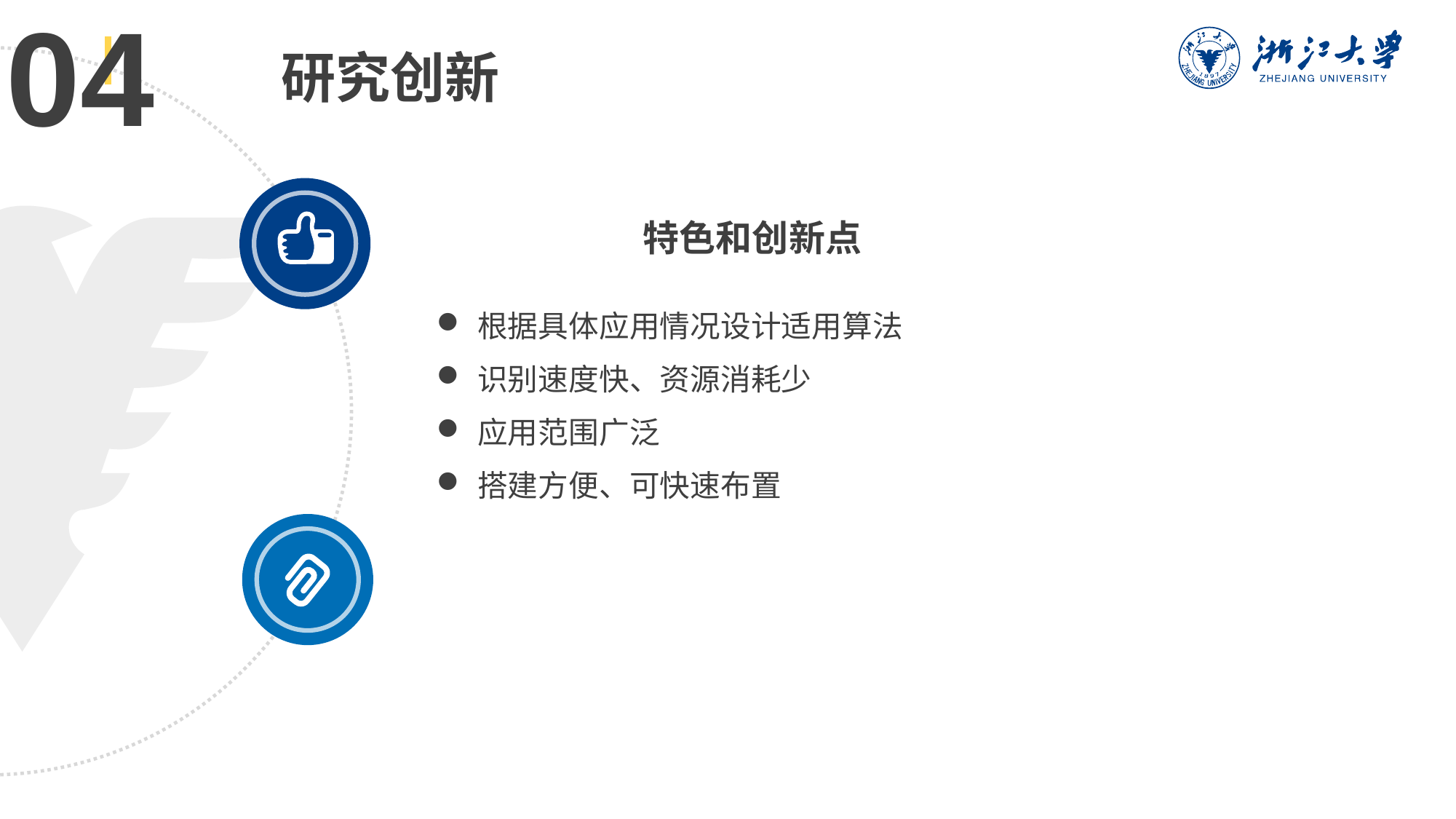

04
研究创新

      特色和创新点
根据具体应用情况设计适用算法
识别速度快、资源消耗少
应用范围广泛
搭建方便、可快速布置

12